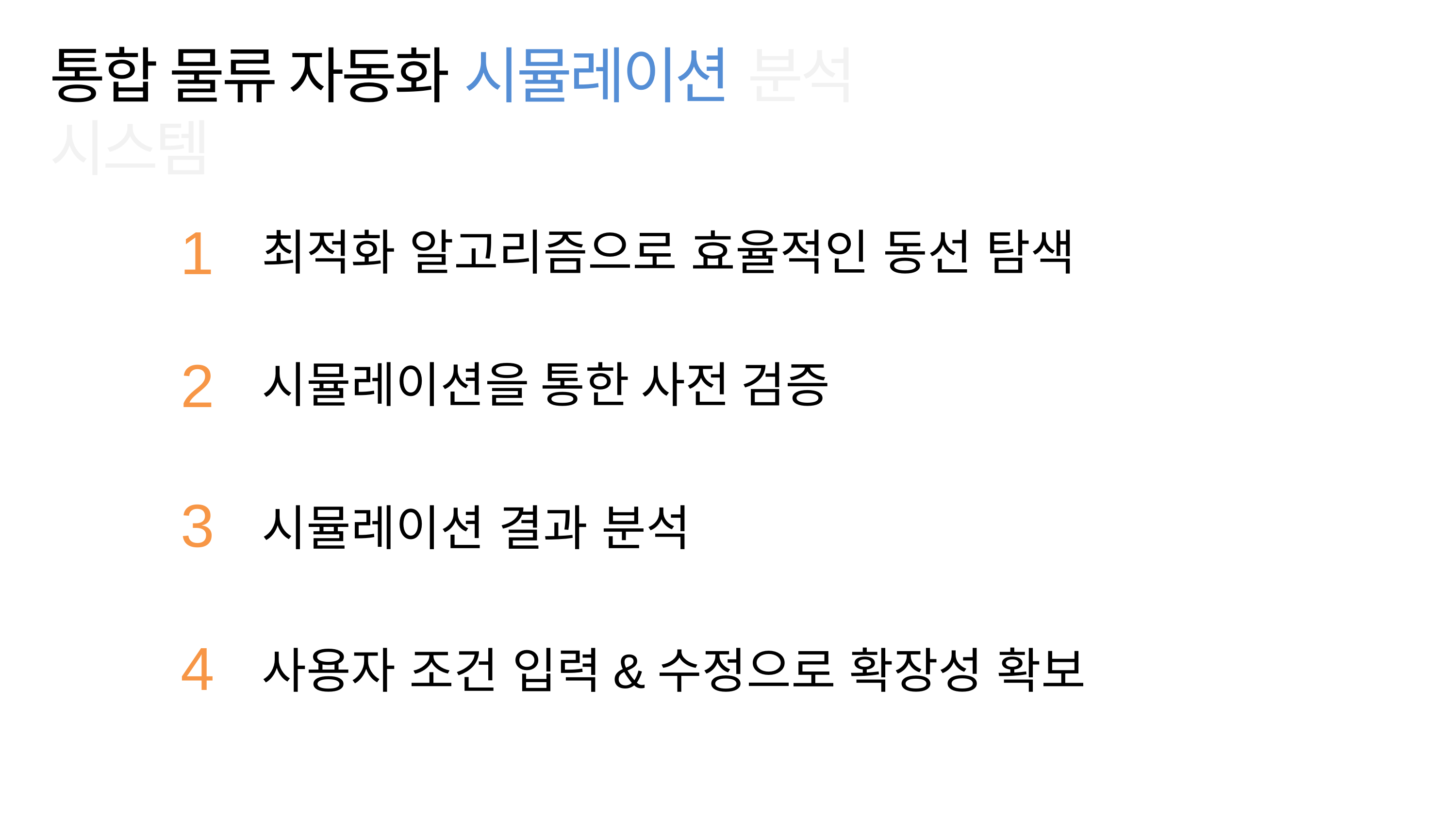

통합 물류 자동화 시뮬레이션 분석 시스템
1
최적화 알고리즘으로 효율적인 동선 탐색
2
시뮬레이션을 통한 사전 검증
3
시뮬레이션 결과 분석
4
사용자 조건 입력&수정으로 확장성 확보